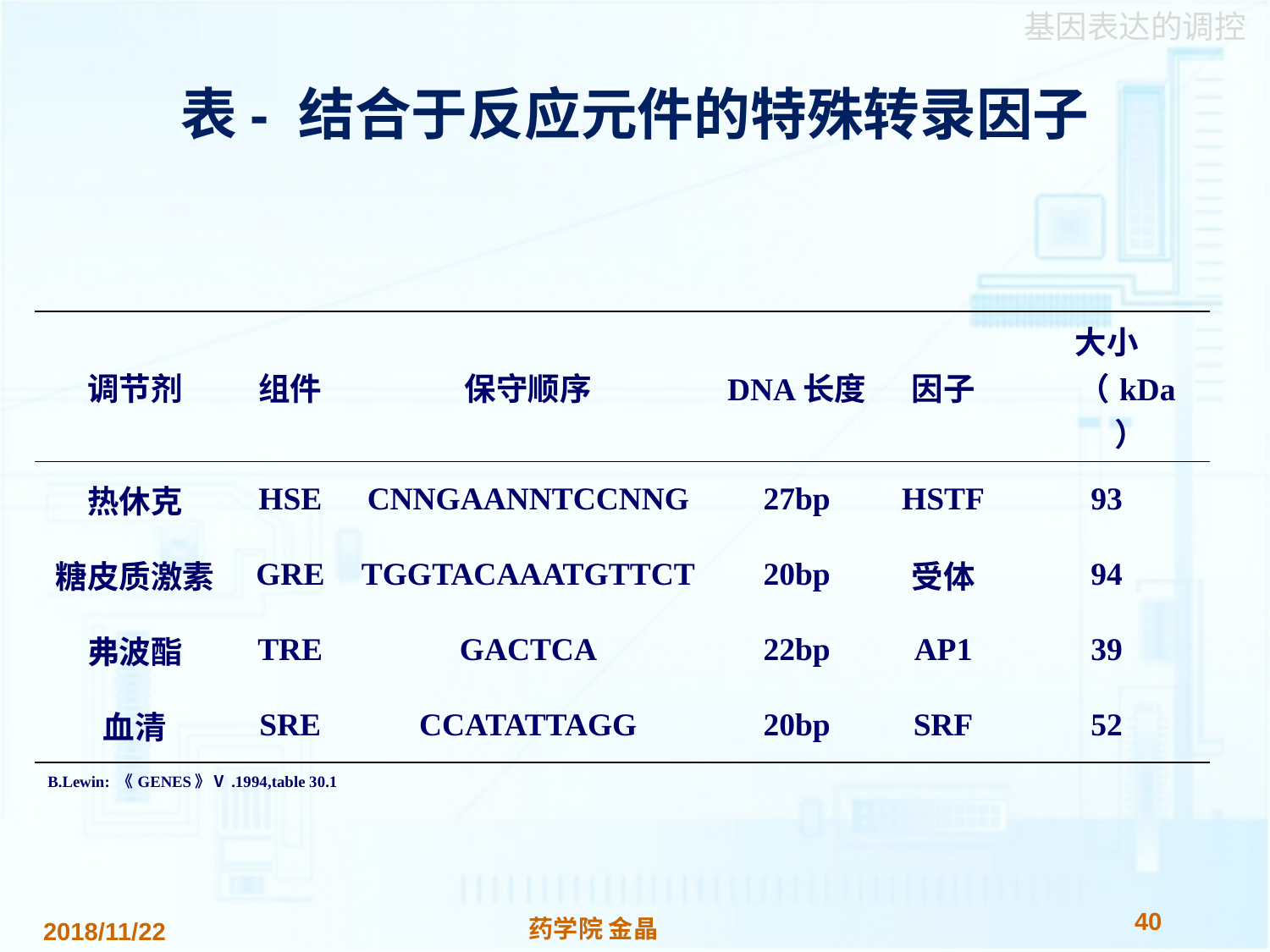

# 表- 结合于反应元件的特殊转录因子
|  |  |  |  |  |  |
| --- | --- | --- | --- | --- | --- |
| 调节剂 | 组件 | 保守顺序 | DNA长度 | 因子 | 大小（kDa） |
| 热休克 | HSE | CNNGAANNTCCNNG | 27bp | HSTF | 93 |
| 糖皮质激素 | GRE | TGGTACAAATGTTCT | 20bp | 受体 | 94 |
| 弗波酯 | TRE | GACTCA | 22bp | AP1 | 39 |
| 血清 | SRE | CCATATTAGG | 20bp | SRF | 52 |
| B.Lewin: 《GENES》Ⅴ.1994,table 30.1 |  |  |  |  |  |
40
药学院 金晶
2018/11/22